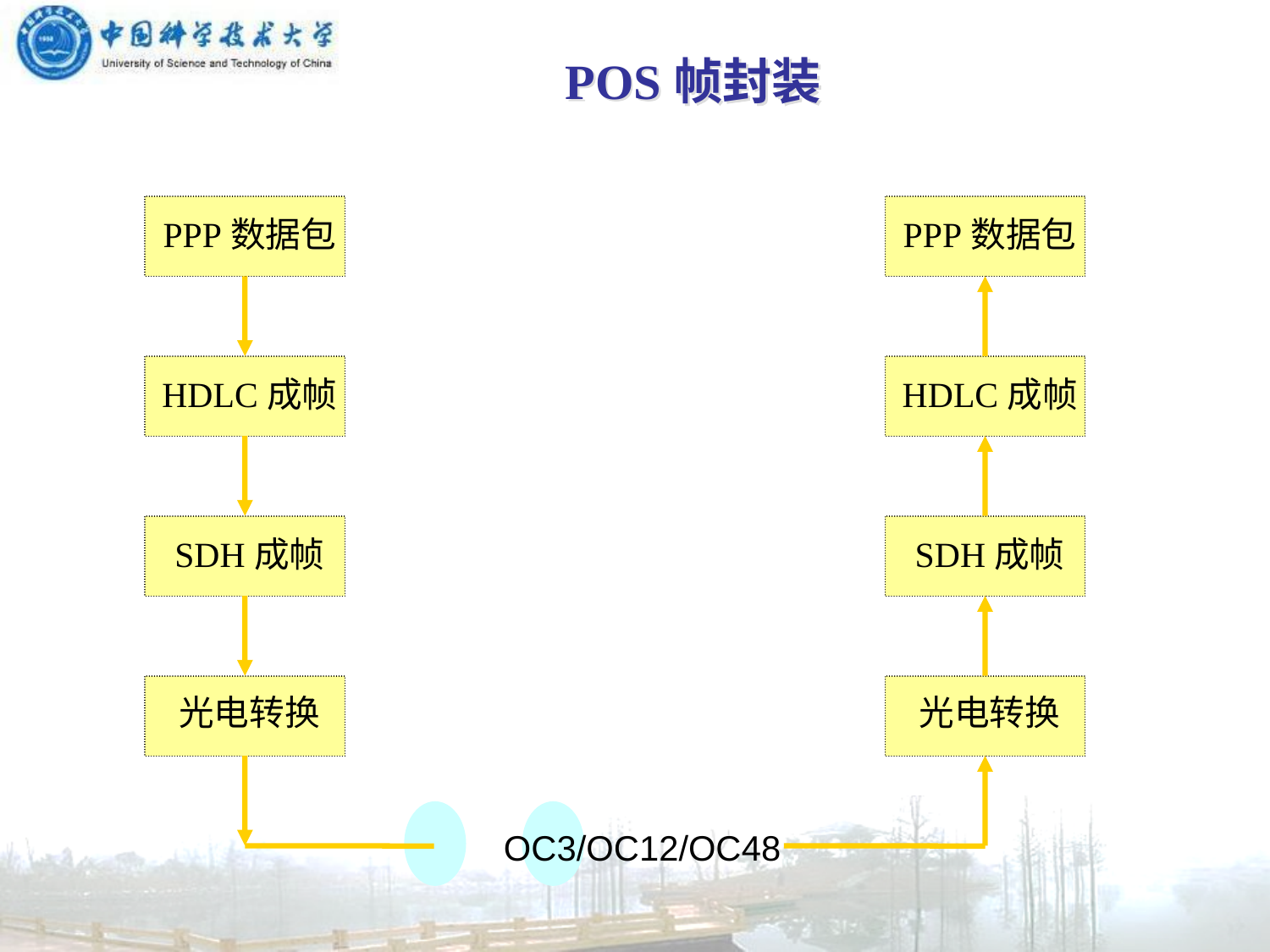

POS帧封装

PPP数据包

HDLC成帧

SDH成帧

光电转换

PPP数据包

HDLC成帧

SDH成帧

光电转换

OC3/OC12/OC48